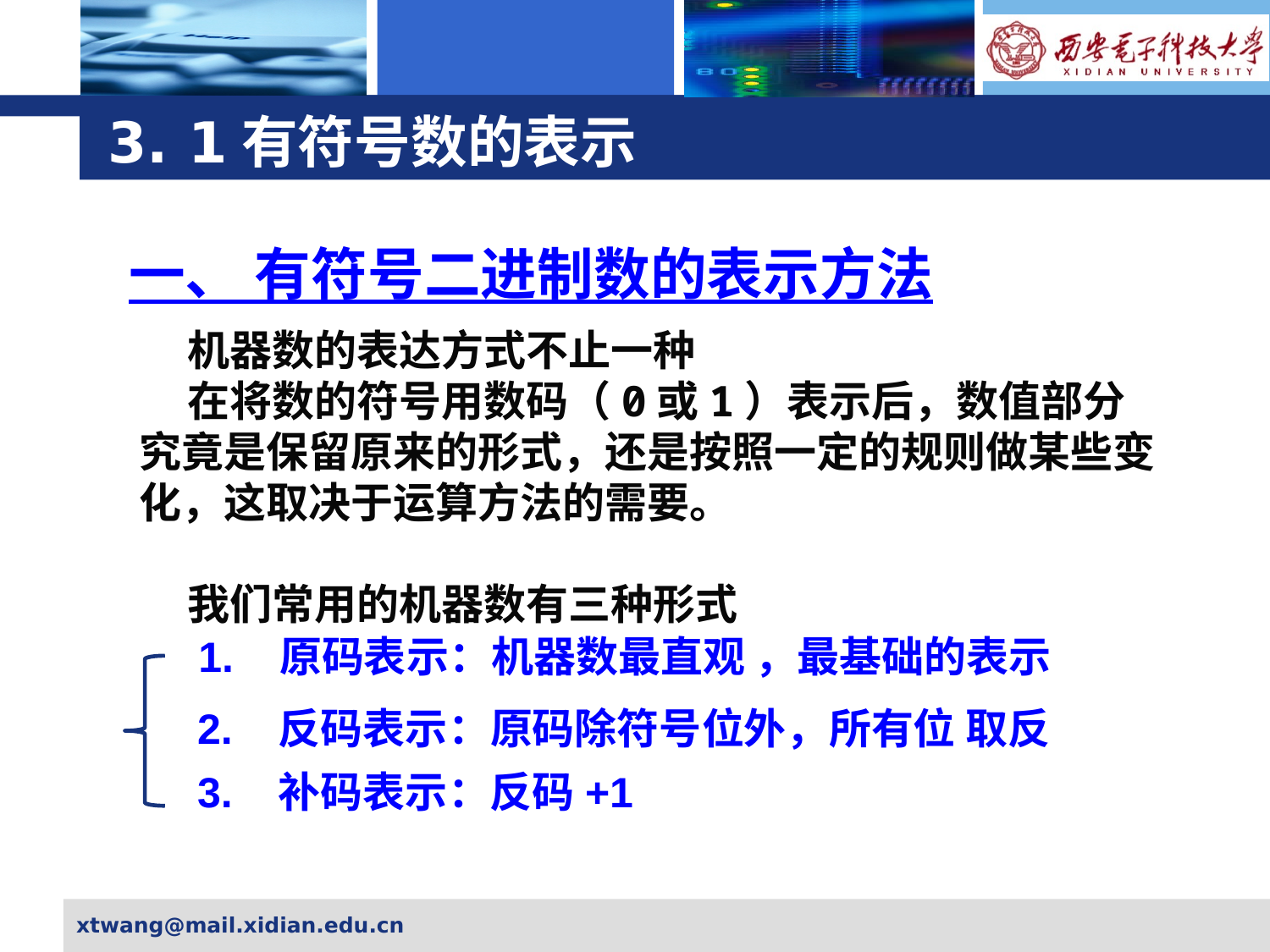

# 3. 1有符号数的表示
一、 有符号二进制数的表示方法
    机器数的表达方式不止一种
    在将数的符号用数码（0或1）表示后，数值部分究竟是保留原来的形式，还是按照一定的规则做某些变化，这取决于运算方法的需要。

    我们常用的机器数有三种形式
1.   原码表示：机器数最直观 ，最基础的表示

2.   反码表示：原码除符号位外，所有位 取反
3.   补码表示：反码+1
xtwang@mail.xidian.edu.cn